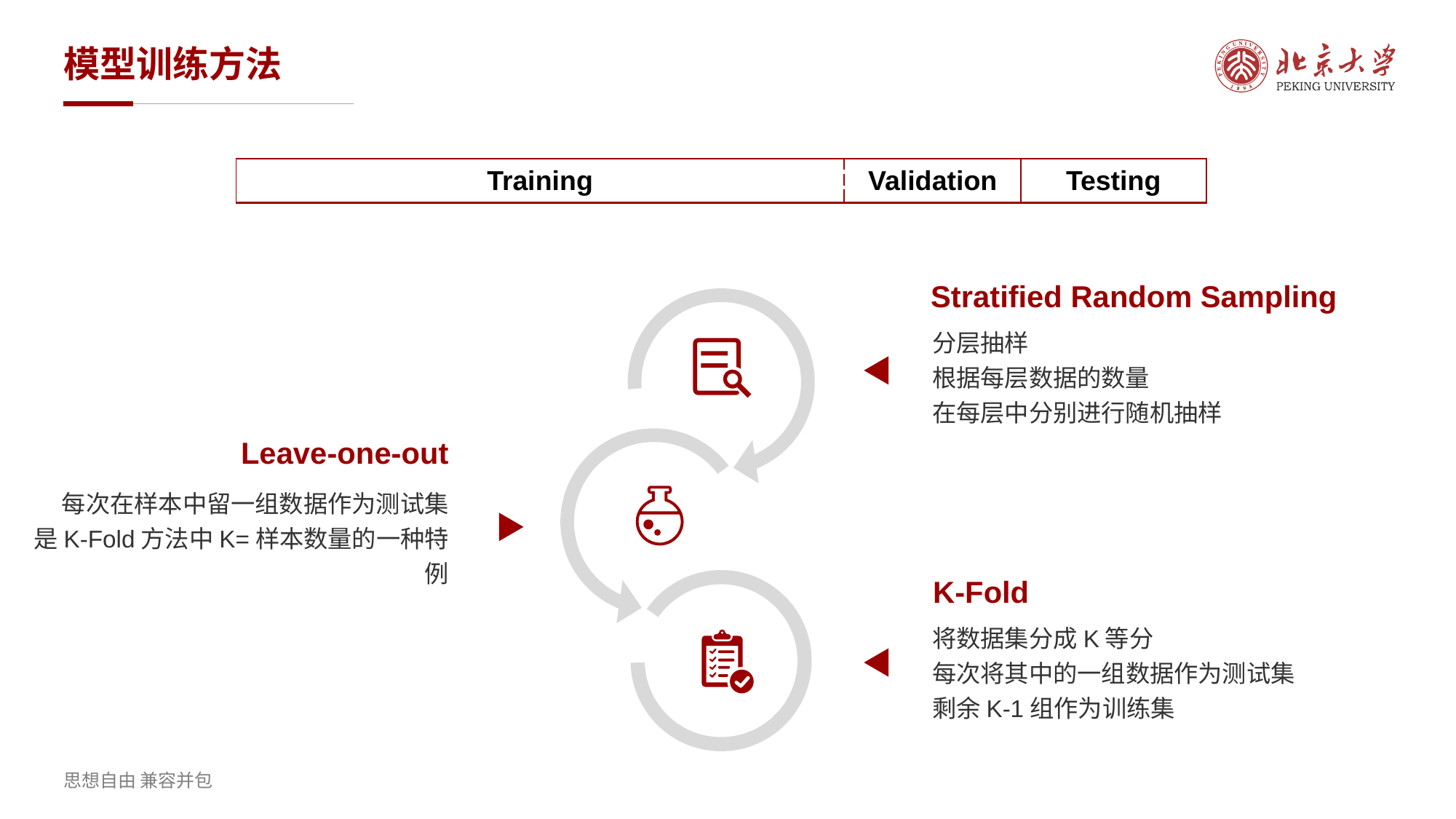

# 模型训练方法
| Training | Validation | Testing |
| --- | --- | --- |

Stratified Random Sampling
分层抽样
根据每层数据的数量
在每层中分别进行随机抽样

Leave-one-out
每次在样本中留一组数据作为测试集
是K-Fold方法中K=样本数量的一种特例

K-Fold
将数据集分成K等分
每次将其中的一组数据作为测试集
剩余K-1组作为训练集